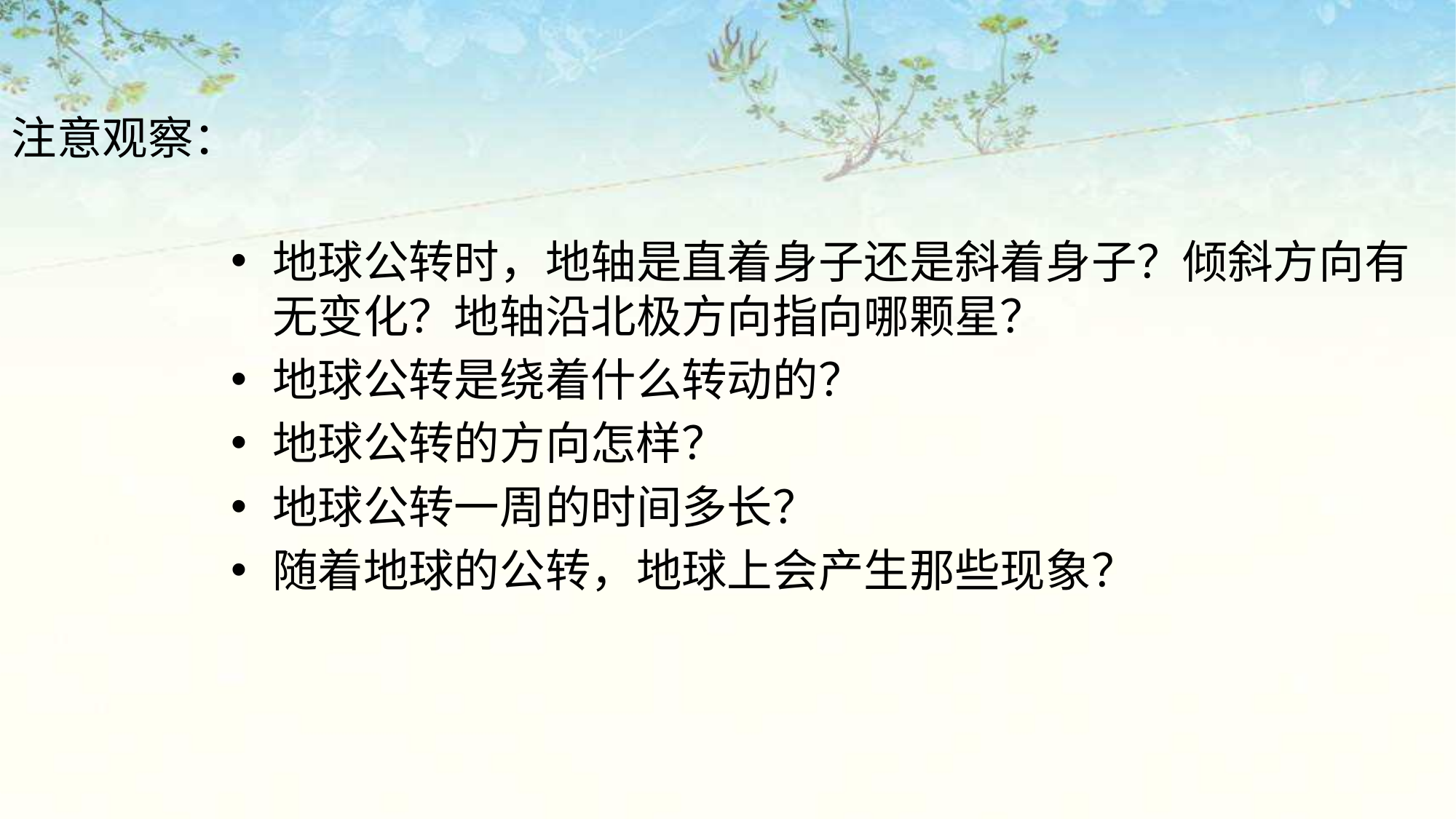

注意观察：
地球公转时，地轴是直着身子还是斜着身子？倾斜方向有无变化？地轴沿北极方向指向哪颗星？
地球公转是绕着什么转动的？
地球公转的方向怎样？
地球公转一周的时间多长？
随着地球的公转，地球上会产生那些现象？